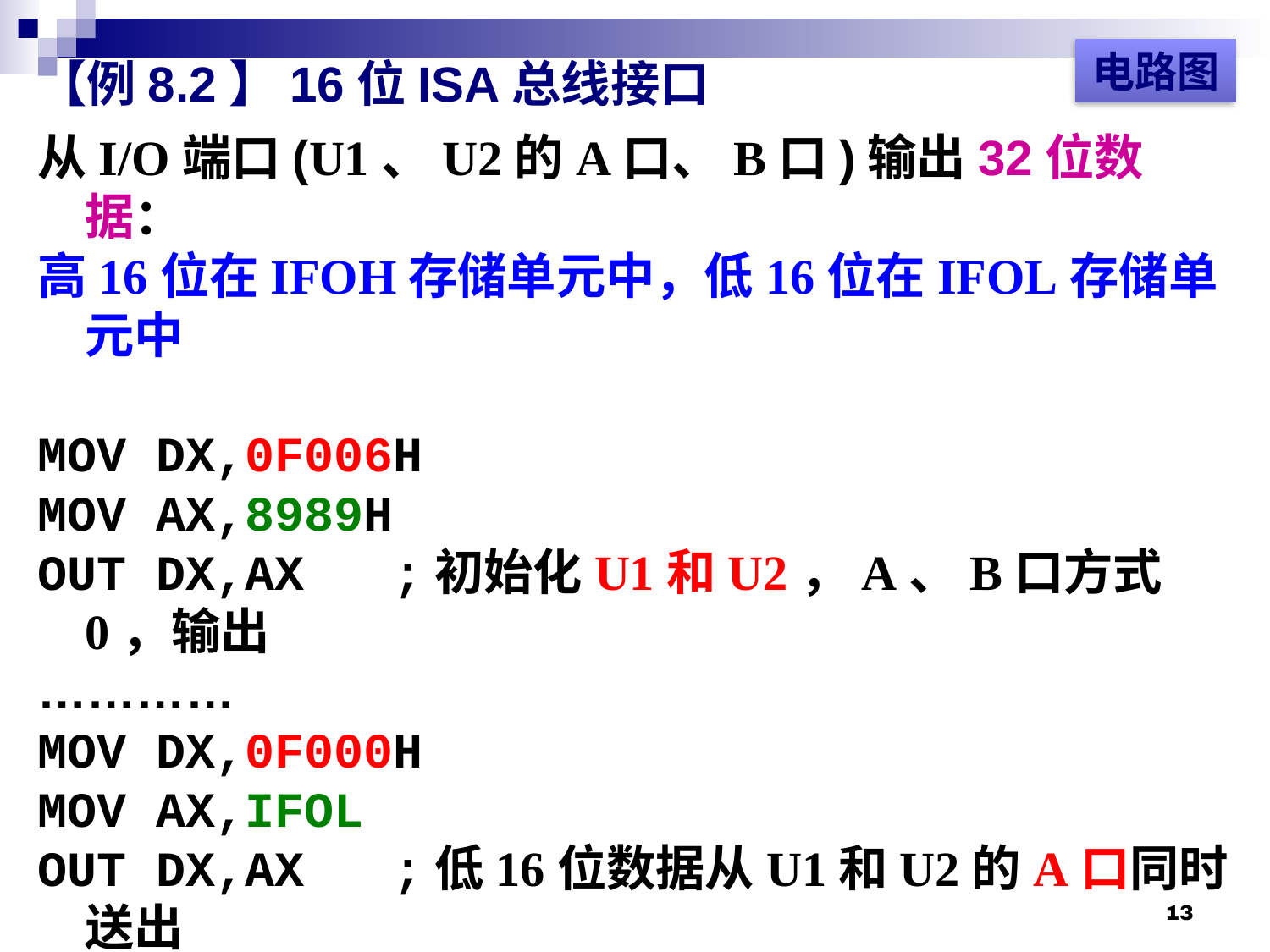

电路图
# 【例8.2】16位ISA总线接口
从I/O端口(U1、U2的A口、B口)输出32位数据：
高16位在IFOH存储单元中，低16位在IFOL存储单元中

MOV DX,0F006H
MOV AX,8989H
OUT DX,AX   ;初始化U1和U2，A、B口方式0，输出
…………
MOV DX,0F000H
MOV AX,IFOL
OUT DX,AX   ;低16位数据从U1和U2的A口同时送出
MOV DX,0F002H
MOV AX,IFOH
OUT DX,AX   ;高16位数据从U1和U2的B口同时送出
13